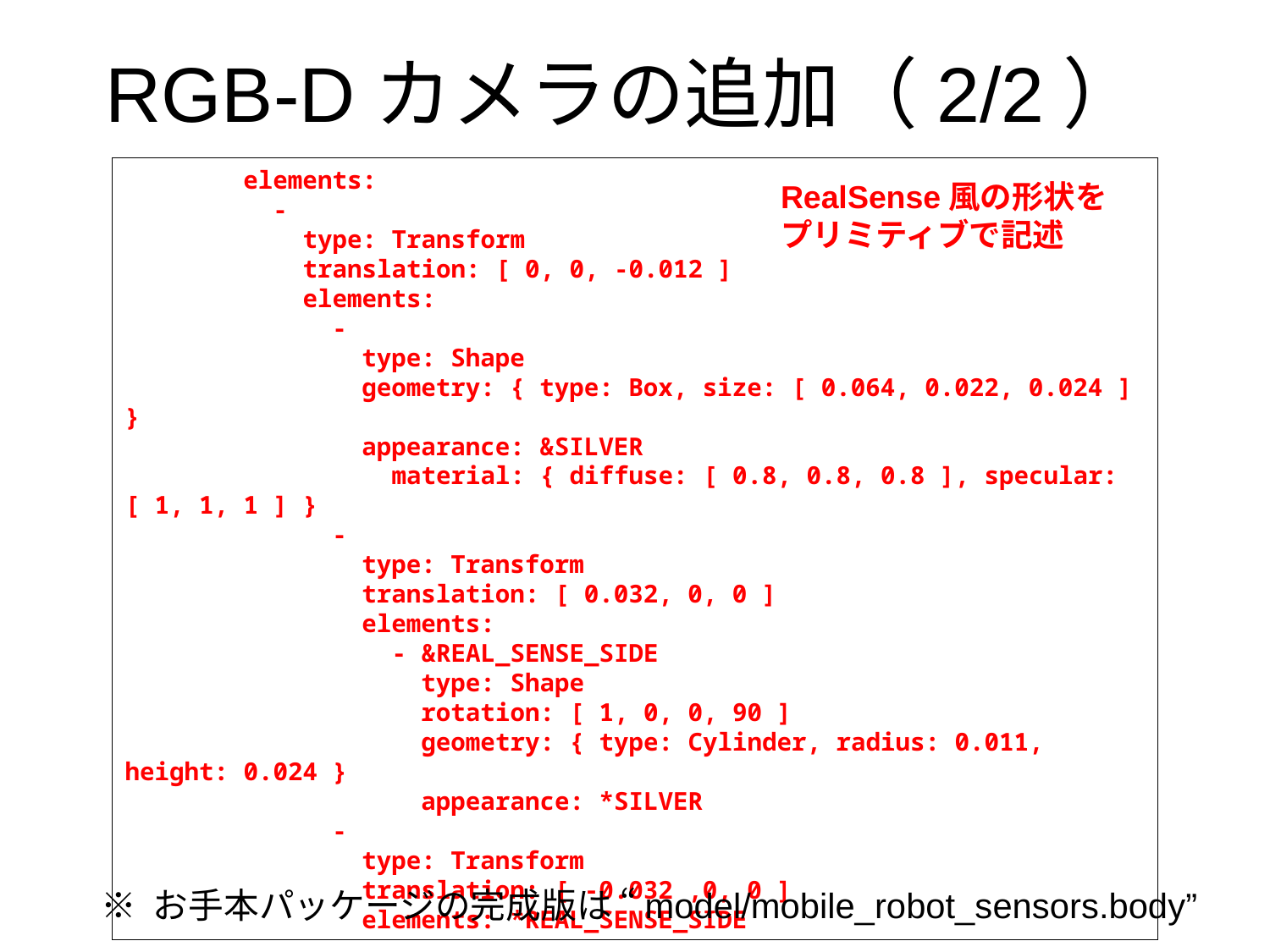

# RGB-Dカメラの追加（2/2）
        elements:
          -
            type: Transform
            translation: [ 0, 0, -0.012 ]
            elements:
              -
                type: Shape
                geometry: { type: Box, size: [ 0.064, 0.022, 0.024 ] }
                appearance: &SILVER
                  material: { diffuse: [ 0.8, 0.8, 0.8 ], specular: [ 1, 1, 1 ] }
              -
                type: Transform
                translation: [ 0.032, 0, 0 ]
                elements:
                  - &REAL_SENSE_SIDE
                    type: Shape
                    rotation: [ 1, 0, 0, 90 ]
                    geometry: { type: Cylinder, radius: 0.011, height: 0.024 }
                    appearance: *SILVER
              -
                type: Transform
                translation: [ -0.032 ,0, 0 ]
                elements: *REAL_SENSE_SIDE
RealSense風の形状を
プリミティブで記述
※ お手本パッケージの完成版は “model/mobile_robot_sensors.body”